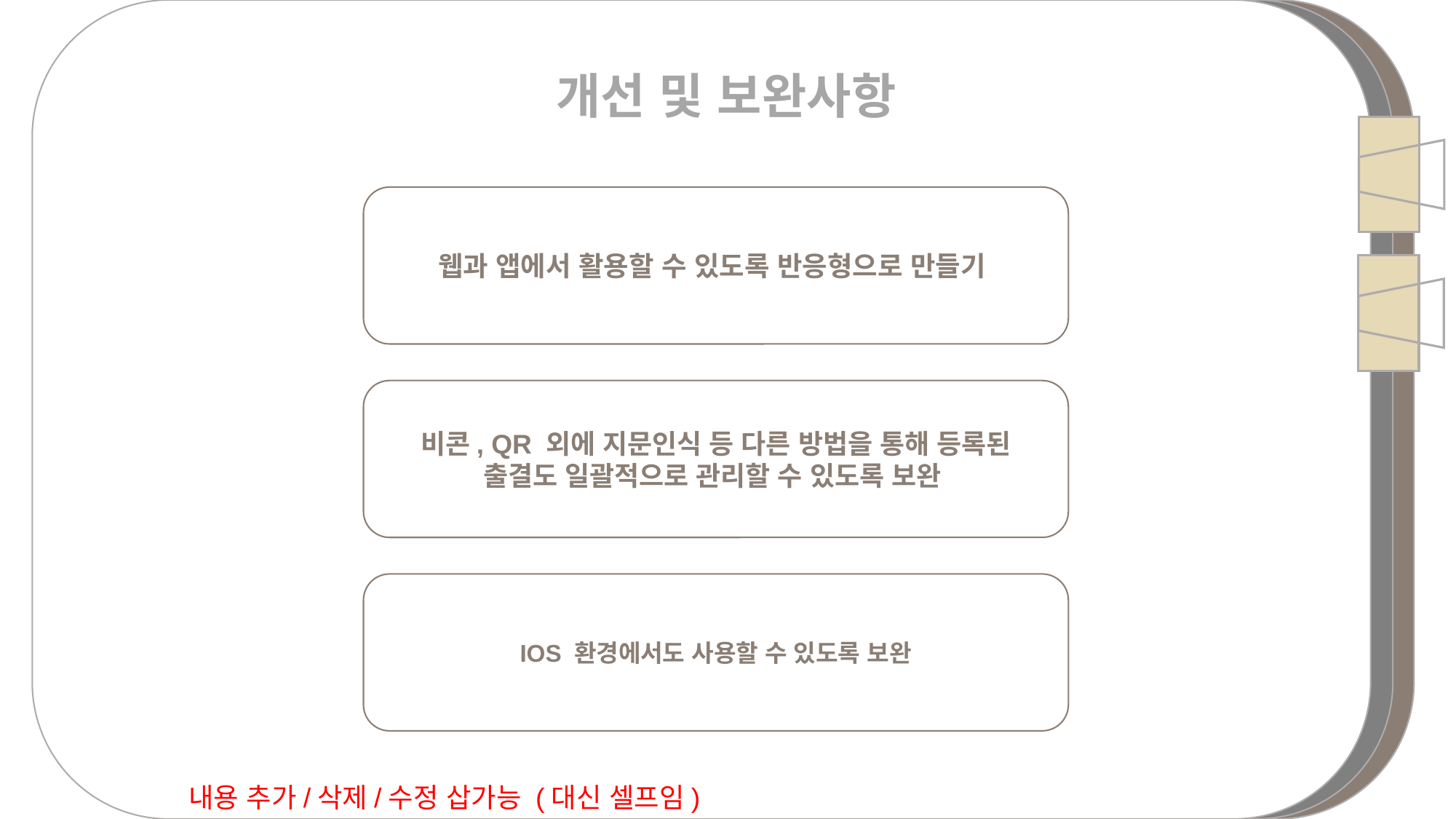

개선 및 보완사항

웹과 앱에서 활용할 수 있도록 반응형으로 만들기

비콘, QR 외에 지문인식 등 다른 방법을 통해 등록된 출결도 일괄적으로 관리할 수 있도록 보완
IOS 환경에서도 사용할 수 있도록 보완
내용 추가/삭제/수정 삽가능 (대신 셀프임)